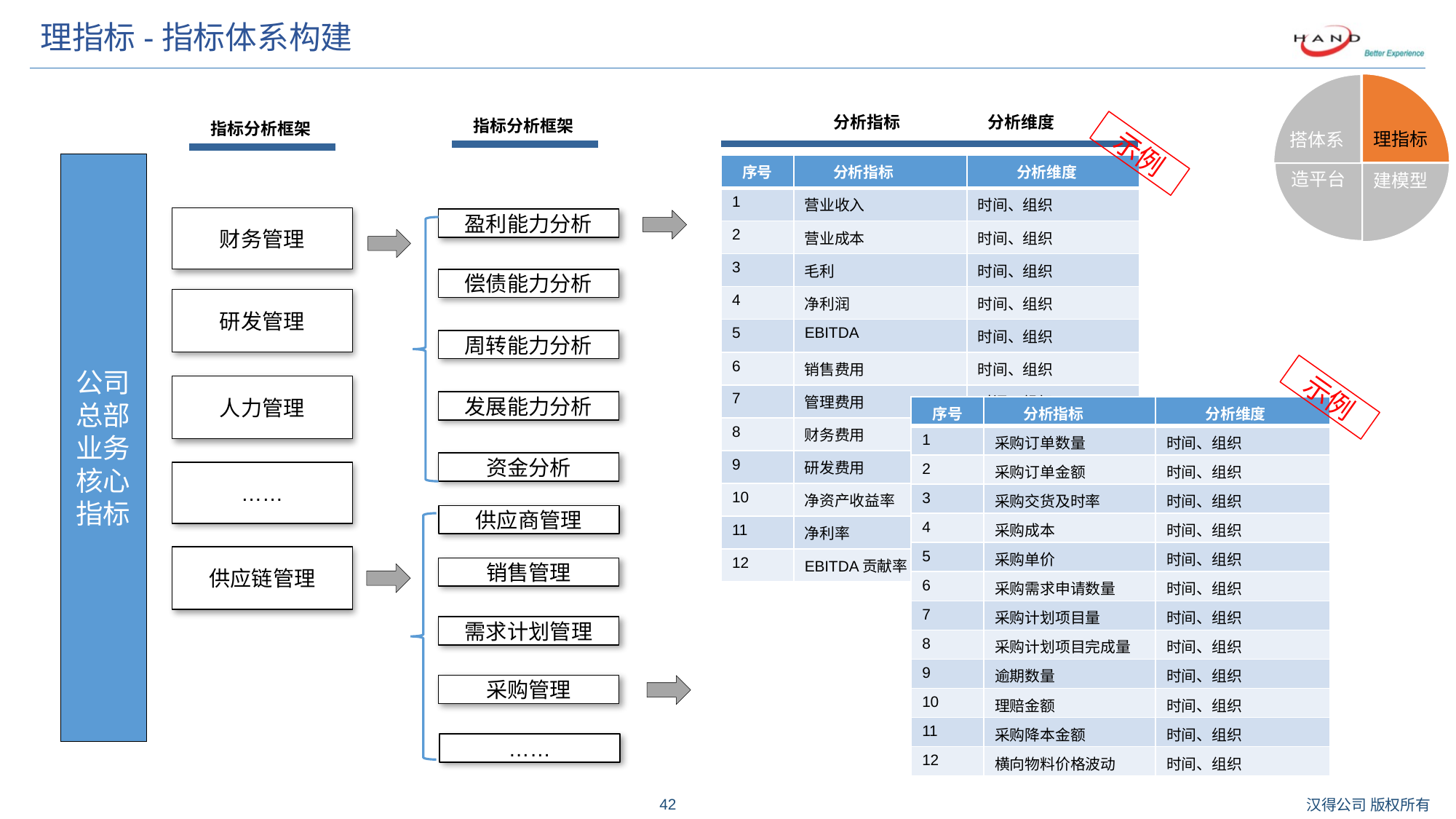

# 理指标-指标体系构建
理指标
搭体系
造平台
建模型
  分析指标                       分析维度
指标分析框架
指标分析框架
示例
公司
总部
业务
核心
指标
| 序号 | 分析指标 | 分析维度 |
| --- | --- | --- |
| 1 | 营业收入 | 时间、组织 |
| 2 | 营业成本 | 时间、组织 |
| 3 | 毛利 | 时间、组织 |
| 4 | 净利润 | 时间、组织 |
| 5 | EBITDA | 时间、组织 |
| 6 | 销售费用 | 时间、组织 |
| 7 | 管理费用 | 时间、组织 |
| 8 | 财务费用 | 时间、组织 |
| 9 | 研发费用 | 时间、组织 |
| 10 | 净资产收益率 | 时间、组织 |
| 11 | 净利率 | 时间、组织 |
| 12 | EBITDA贡献率 | 时间、组织 |
财务管理
盈利能力分析

偿债能力分析
研发管理
周转能力分析
人力管理
示例
发展能力分析
| 序号 | 分析指标 | 分析维度 |
| --- | --- | --- |
| 1 | 采购订单数量 | 时间、组织 |
| 2 | 采购订单金额 | 时间、组织 |
| 3 | 采购交货及时率 | 时间、组织 |
| 4 | 采购成本 | 时间、组织 |
| 5 | 采购单价 | 时间、组织 |
| 6 | 采购需求申请数量 | 时间、组织 |
| 7 | 采购计划项目量 | 时间、组织 |
| 8 | 采购计划项目完成量 | 时间、组织 |
| 9 | 逾期数量 | 时间、组织 |
| 10 | 理赔金额 | 时间、组织 |
| 11 | 采购降本金额 | 时间、组织 |
| 12 | 横向物料价格波动 | 时间、组织 |
资金分析
……
供应商管理

供应链管理
销售管理

需求计划管理
采购管理

……